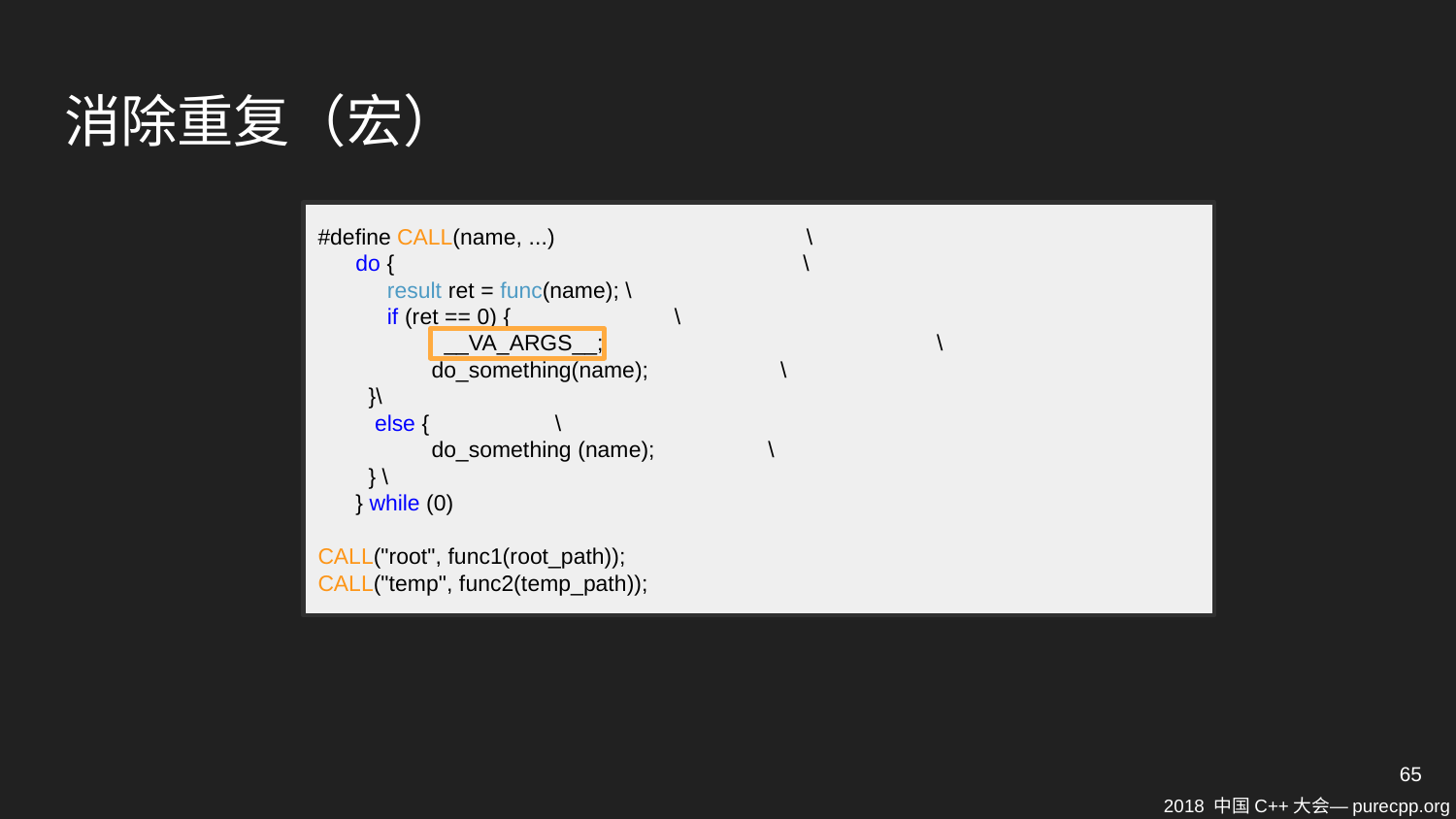

# 消除重复（宏）

#define CALL(name, ...)                                        \
      do {                                                                 \
           result ret = func(name); \
           if (ret == 0) {                          \
                    __VA_ARGS__;                                                     \
                  do_something(name);                     \
        }\
         else {                    \
                  do_something (name);                  \
        } \
      } while (0)

CALL("root", func1(root_path));
CALL("temp", func2(temp_path));

65